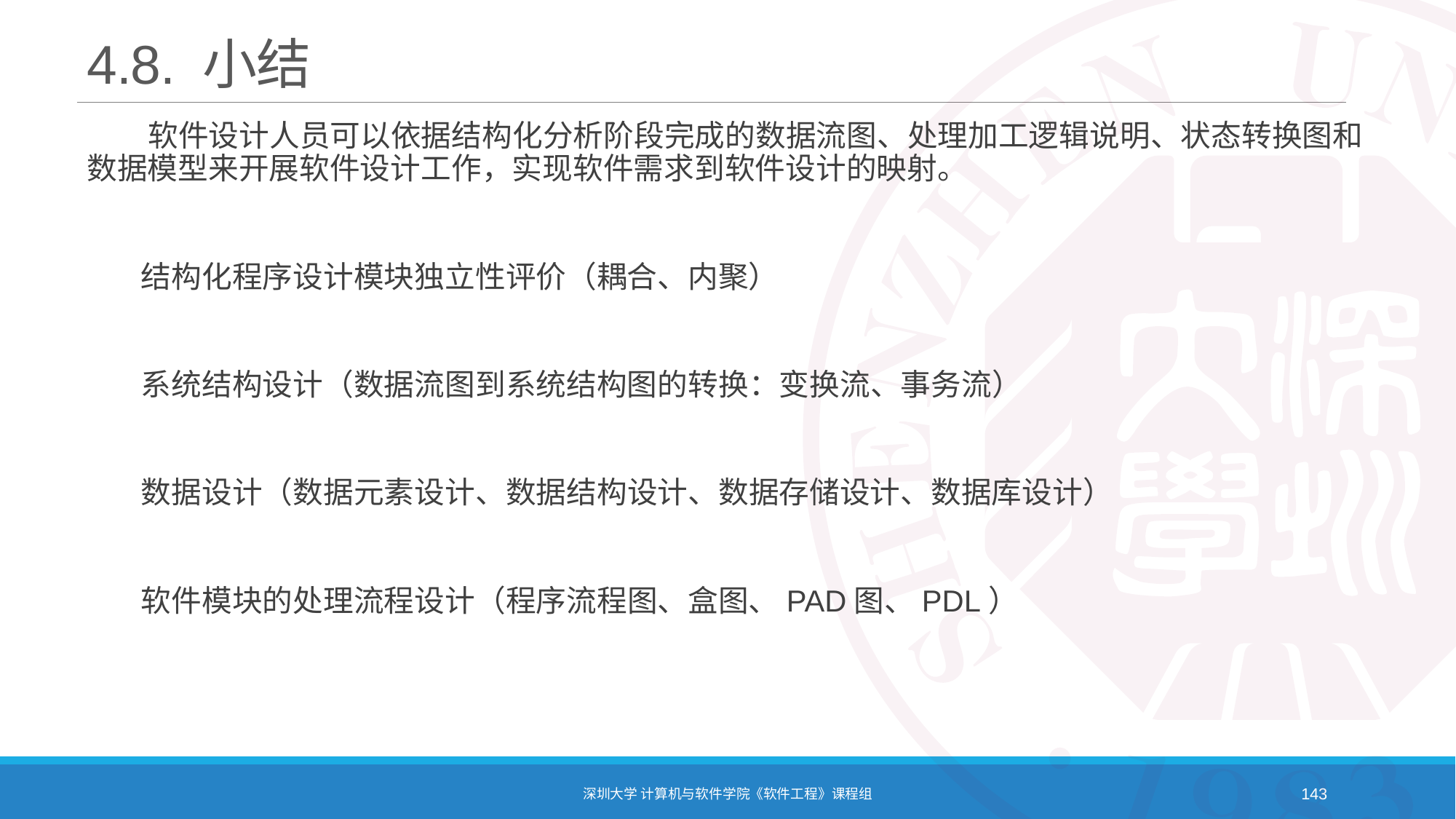

# 4.8. 小结
        软件设计人员可以依据结构化分析阶段完成的数据流图、处理加工逻辑说明、状态转换图和数据模型来开展软件设计工作，实现软件需求到软件设计的映射。

       结构化程序设计模块独立性评价（耦合、内聚）

       系统结构设计（数据流图到系统结构图的转换：变换流、事务流）

       数据设计（数据元素设计、数据结构设计、数据存储设计、数据库设计）

       软件模块的处理流程设计（程序流程图、盒图、PAD图、PDL）
深圳大学 计算机与软件学院《软件工程》课程组
143